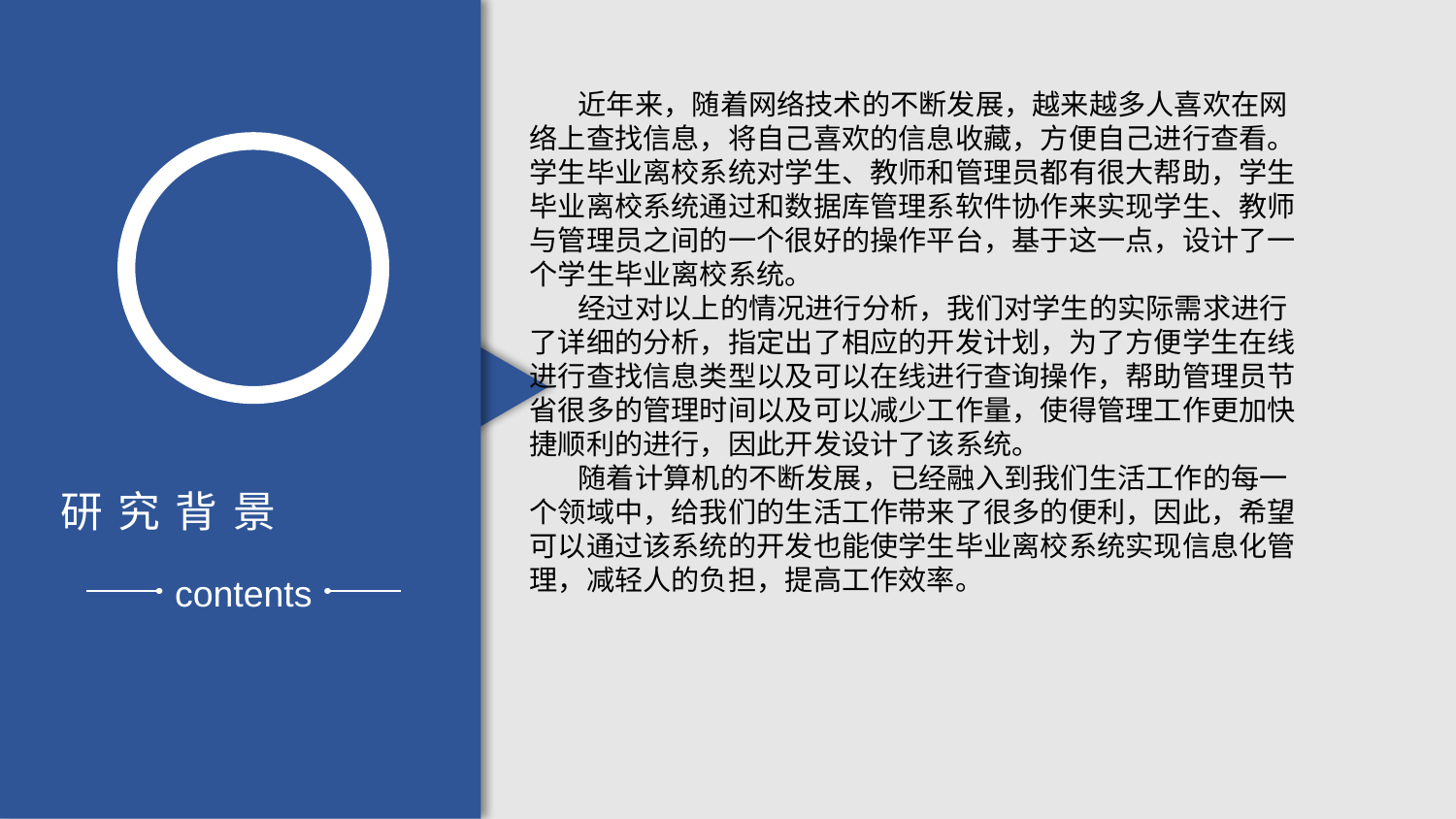

研究背景
contents

近年来，随着网络技术的不断发展，越来越多人喜欢在网络上查找信息，将自己喜欢的信息收藏，方便自己进行查看。学生毕业离校系统对学生、教师和管理员都有很大帮助，学生毕业离校系统通过和数据库管理系软件协作来实现学生、教师与管理员之间的一个很好的操作平台，基于这一点，设计了一个学生毕业离校系统。
经过对以上的情况进行分析，我们对学生的实际需求进行了详细的分析，指定出了相应的开发计划，为了方便学生在线进行查找信息类型以及可以在线进行查询操作，帮助管理员节省很多的管理时间以及可以减少工作量，使得管理工作更加快捷顺利的进行，因此开发设计了该系统。
随着计算机的不断发展，已经融入到我们生活工作的每一个领域中，给我们的生活工作带来了很多的便利，因此，希望可以通过该系统的开发也能使学生毕业离校系统实现信息化管理，减轻人的负担，提高工作效率。